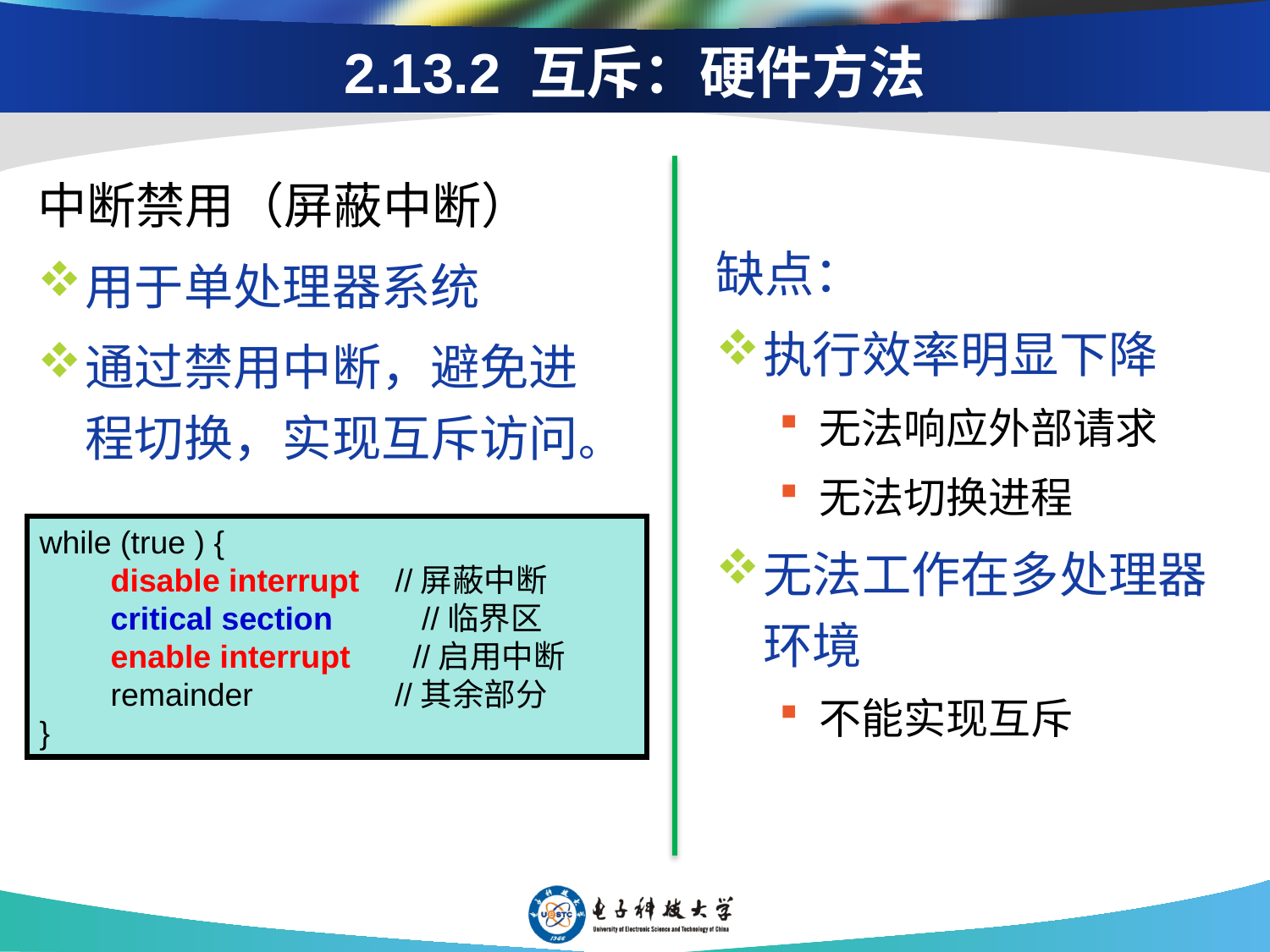

# 2.13.2 互斥：硬件方法
中断禁用（屏蔽中断）
用于单处理器系统
通过禁用中断，避免进程切换，实现互斥访问。

缺点：
执行效率明显下降
无法响应外部请求
无法切换进程
无法工作在多处理器环境
不能实现互斥

while (true ) {
        disable interrupt    //屏蔽中断
        critical section          //临界区
        enable interrupt       //启用中断
        remainder                //其余部分
}